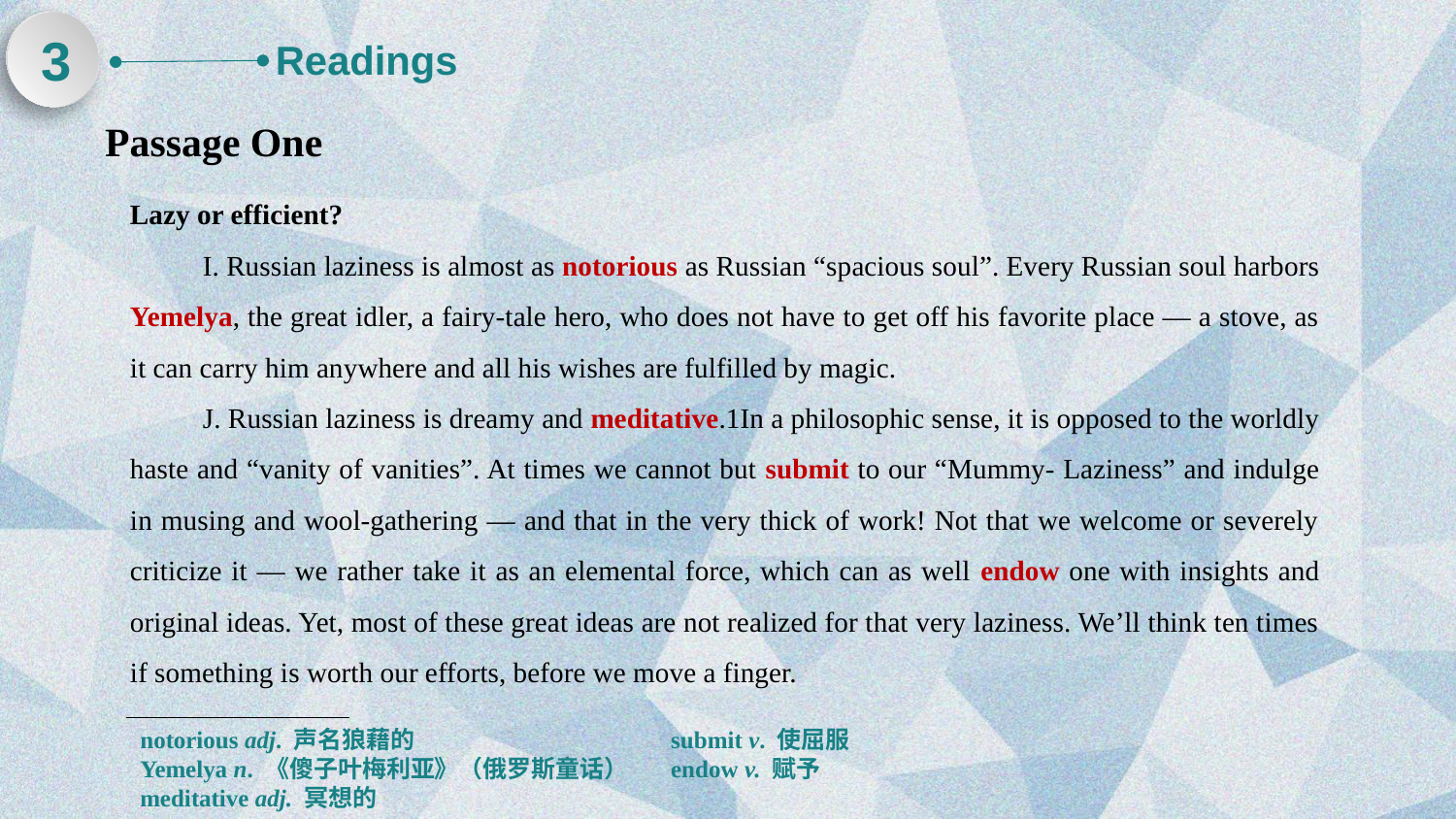

3
Readings
Passage One
Lazy or efficient?
I. Russian laziness is almost as notorious as Russian “spacious soul”. Every Russian soul harbors Yemelya, the great idler, a fairy-tale hero, who does not have to get off his favorite place — a stove, as it can carry him anywhere and all his wishes are fulfilled by magic.
J. Russian laziness is dreamy and meditative.1In a philosophic sense, it is opposed to the worldly haste and “vanity of vanities”. At times we cannot but submit to our “Mummy- Laziness” and indulge in musing and wool-gathering — and that in the very thick of work! Not that we welcome or severely criticize it — we rather take it as an elemental force, which can as well endow one with insights and original ideas. Yet, most of these great ideas are not realized for that very laziness. We’ll think ten times if something is worth our efforts, before we move a finger.
notorious adj. 声名狼藉的
Yemelya n. 《傻子叶梅利亚》（俄罗斯童话）
meditative adj. 冥想的

submit v. 使屈服
endow v. 赋予